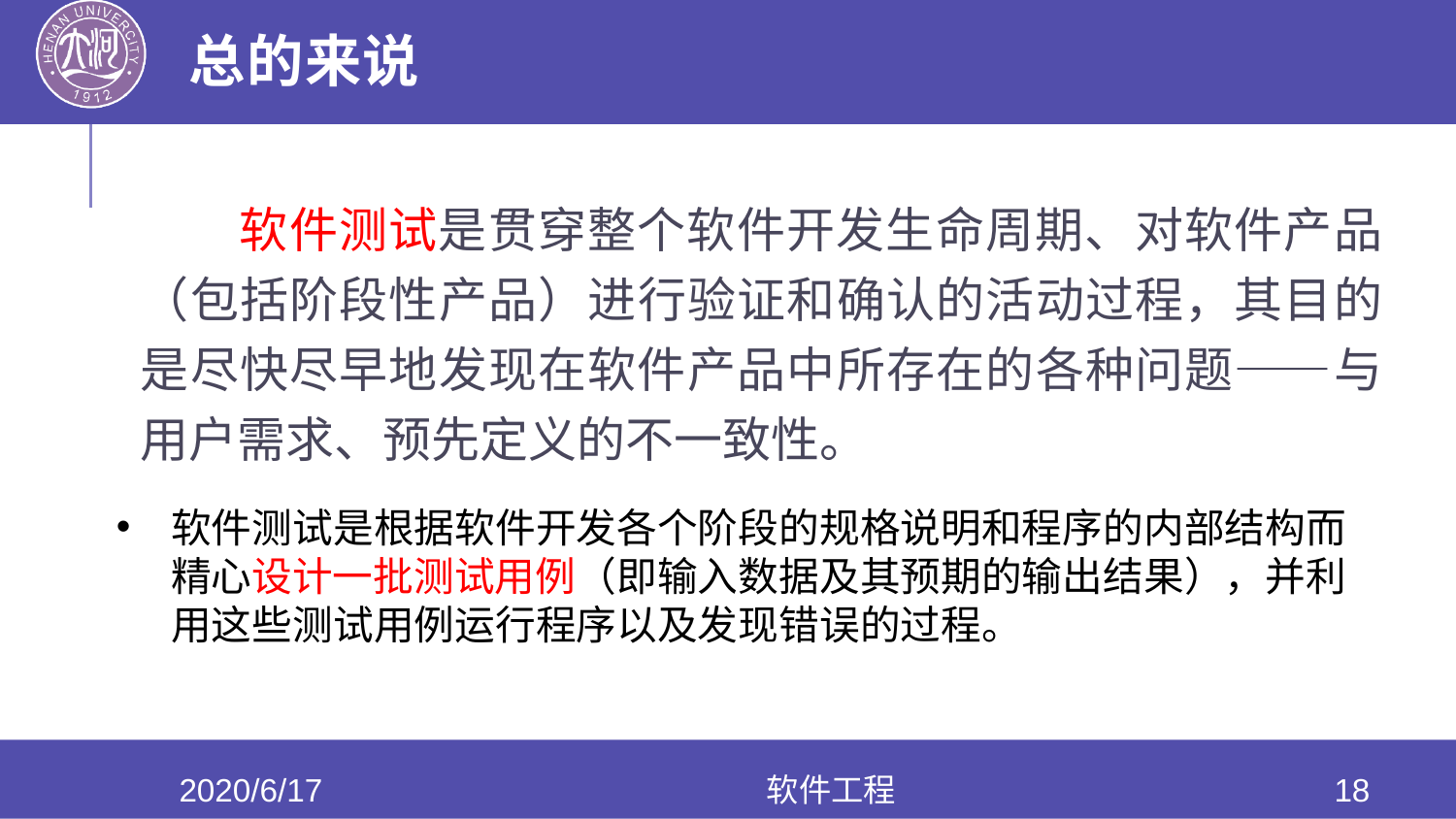

# 总的来说
        软件测试是贯穿整个软件开发生命周期、对软件产品（包括阶段性产品）进行验证和确认的活动过程，其目的是尽快尽早地发现在软件产品中所存在的各种问题——与用户需求、预先定义的不一致性。
软件测试是根据软件开发各个阶段的规格说明和程序的内部结构而精心设计一批测试用例（即输入数据及其预期的输出结果），并利用这些测试用例运行程序以及发现错误的过程。
2020/6/17
软件工程
18